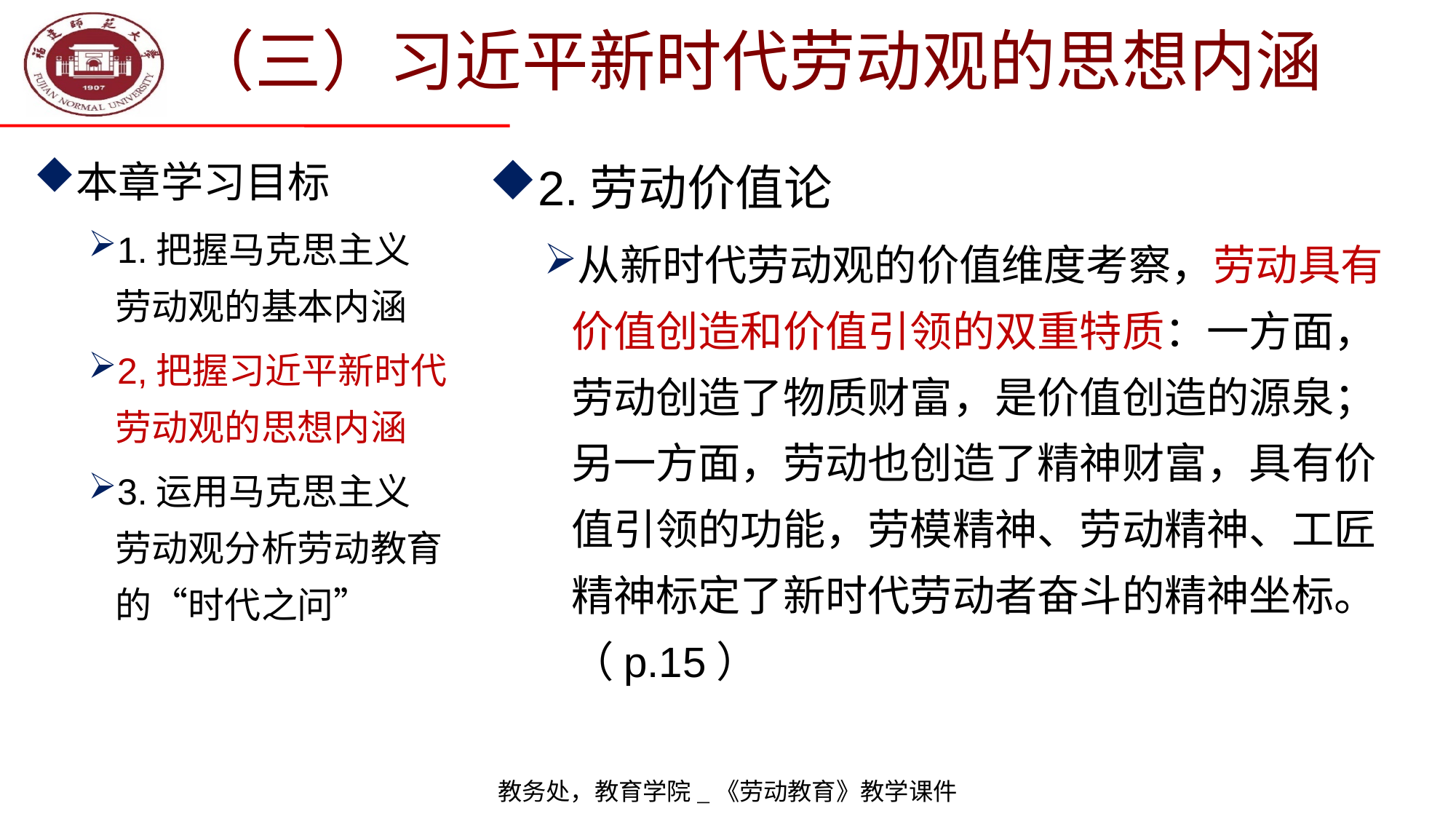

# （三）习近平新时代劳动观的思想内涵
本章学习目标
1.把握马克思主义
劳动观的基本内涵
2,把握习近平新时代劳动观的思想内涵
3.运用马克思主义
劳动观分析劳动教育的“时代之问”
2.劳动价值论
从新时代劳动观的价值维度考察，劳动具有价值创造和价值引领的双重特质：一方面，劳动创造了物质财富，是价值创造的源泉；另一方面，劳动也创造了精神财富，具有价值引领的功能，劳模精神、劳动精神、工匠精神标定了新时代劳动者奋斗的精神坐标。 （p.15）